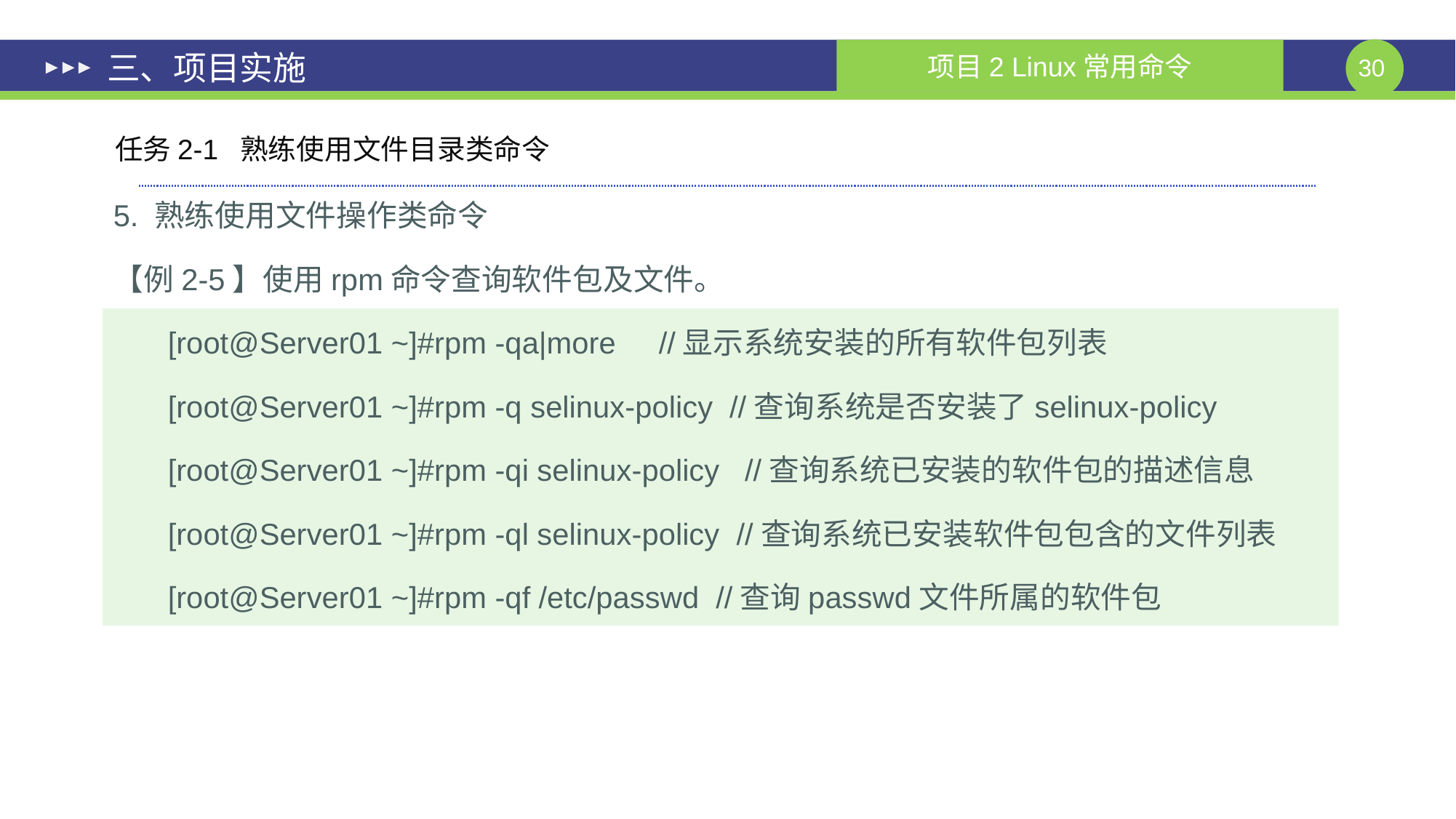

# 三、项目实施
任务2-1  熟练使用文件目录类命令
5. 熟练使用文件操作类命令
【例2-5】使用rpm命令查询软件包及文件。
[root@Server01 ~]#rpm -qa|more   	//显示系统安装的所有软件包列表
[root@Server01 ~]#rpm -q selinux-policy  //查询系统是否安装了selinux-policy
[root@Server01 ~]#rpm -qi selinux-policy   //查询系统已安装的软件包的描述信息
[root@Server01 ~]#rpm -ql selinux-policy  //查询系统已安装软件包包含的文件列表
[root@Server01 ~]#rpm -qf /etc/passwd  //查询passwd文件所属的软件包